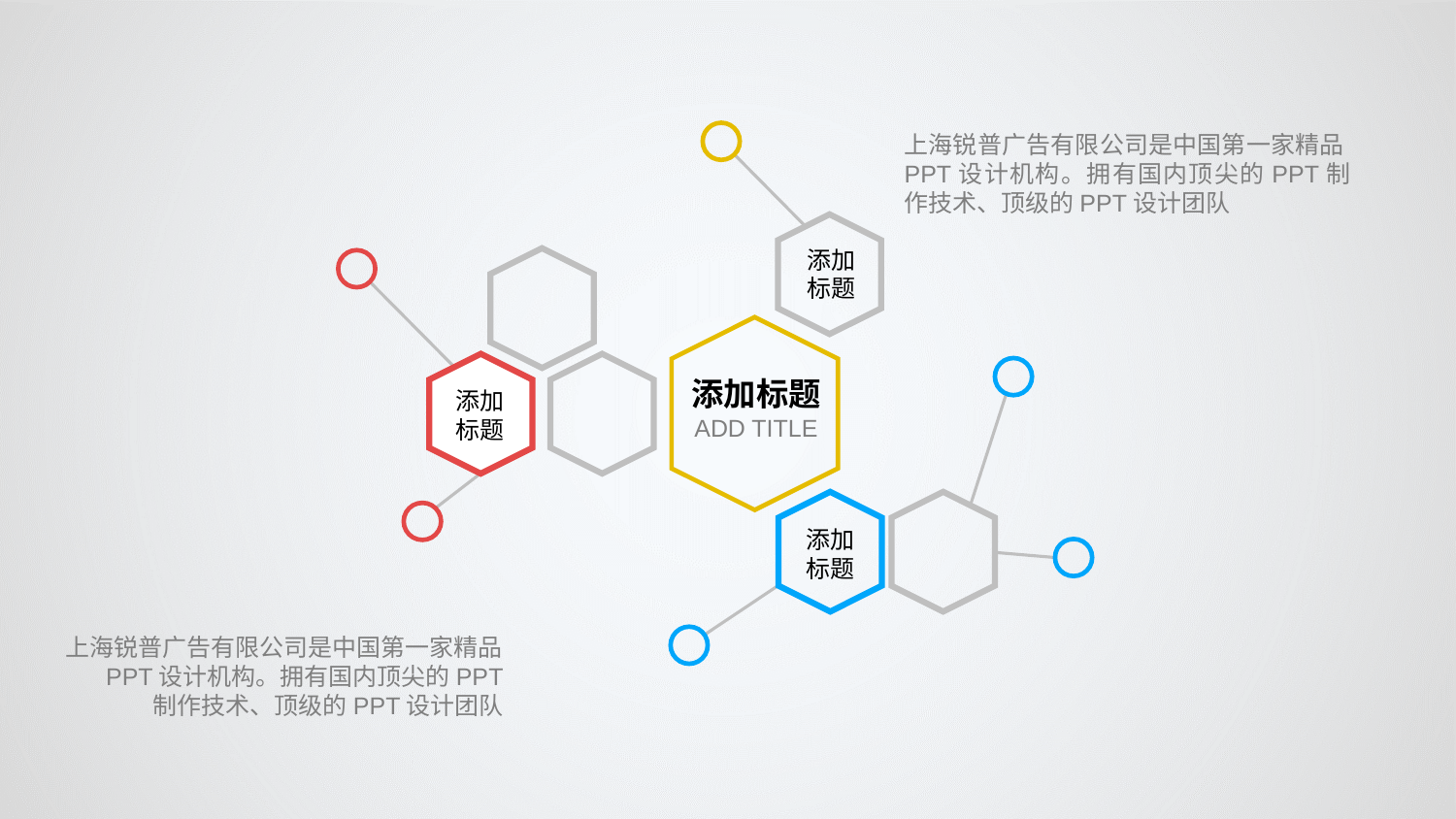

上海锐普广告有限公司是中国第一家精品PPT设计机构。拥有国内顶尖的PPT制作技术、顶级的PPT设计团队

添加
标题

添加
标题

添加
标题

添加标题
ADD TITLE

上海锐普广告有限公司是中国第一家精品PPT设计机构。拥有国内顶尖的PPT
制作技术、顶级的PPT设计团队